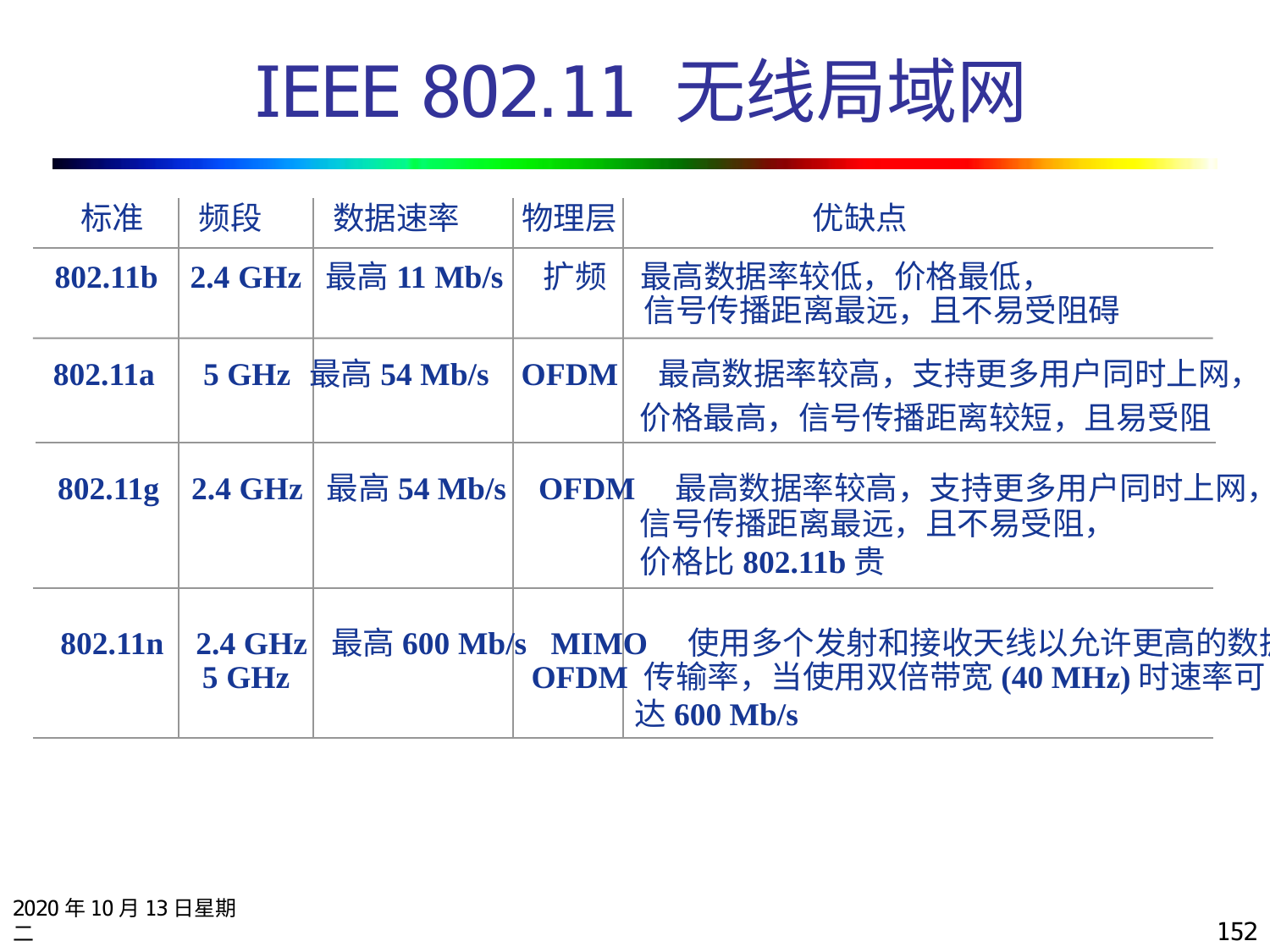

# IEEE 802.11 无线局域网

标准
频段
数据速率
物理层
优缺点

 802.11b    2.4 GHz  最高11 Mb/s    扩频
最高数据率较低，价格最低，
	信号传播距离最远，且不易受阻碍

最高54 Mb/s    OFDM    最高数据率较高，支持更多用户同时上网，
802.11a      5 GHz
				价格最高，信号传播距离较短，且易受阻

	802.11g    2.4 GHz  最高54 Mb/s    OFDM    最高数据率较高，支持更多用户同时上网，
				信号传播距离最远，且不易受阻，
				价格比802.11b贵

 802.11n    2.4 GHz  最高600 Mb/s   MIMO    使用多个发射和接收天线以允许更高的数据
		5 GHz                              OFDM 传输率，当使用双倍带宽(40 MHz)时速率可
			达600 Mb/s

2020年10月13日星期二
152